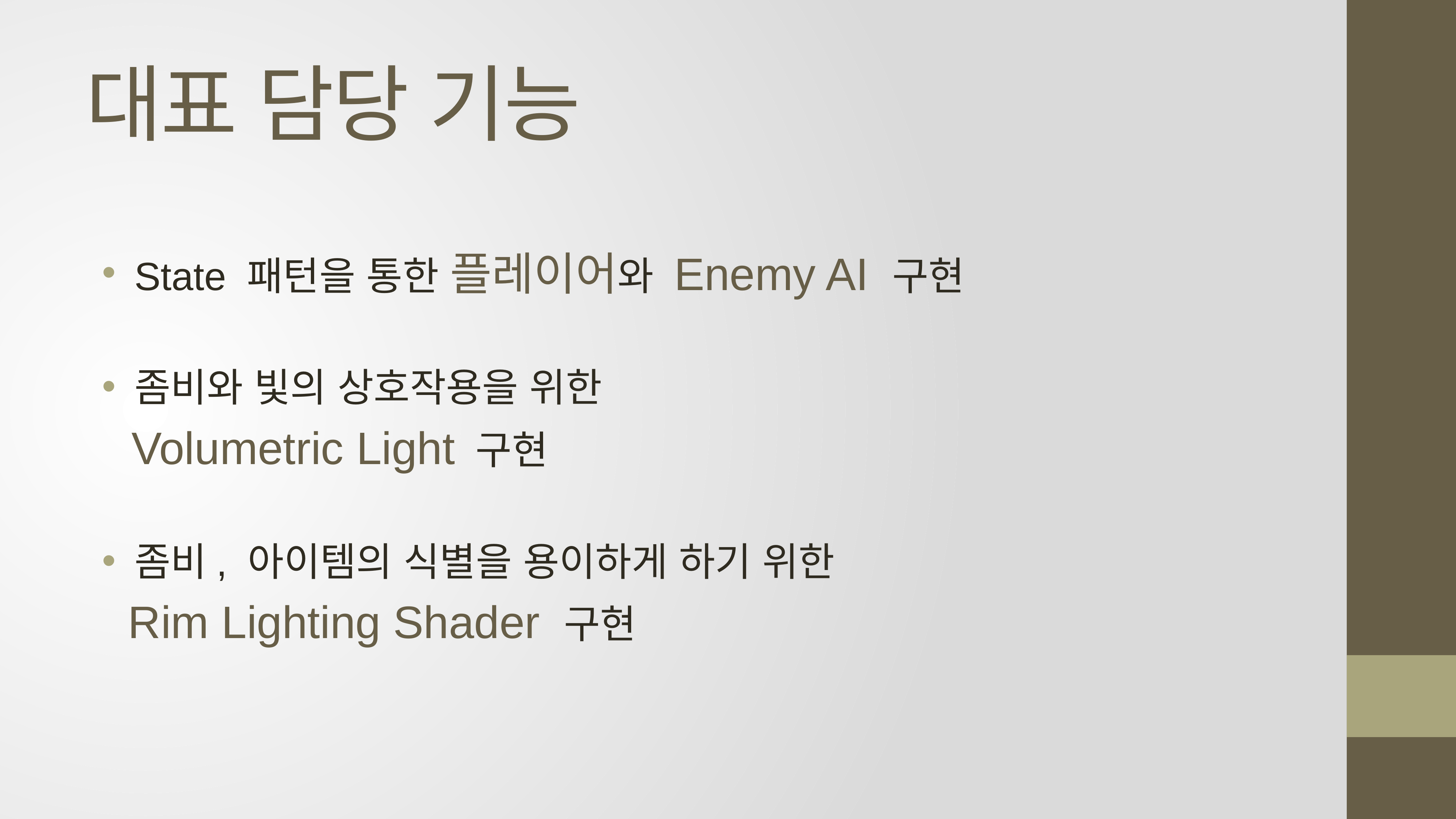

# 대표 담당 기능
State 패턴을 통한 플레이어와 Enemy AI 구현

좀비와 빛의 상호작용을 위한
   Volumetric Light 구현

좀비, 아이템의 식별을 용이하게 하기 위한
   Rim Lighting Shader 구현